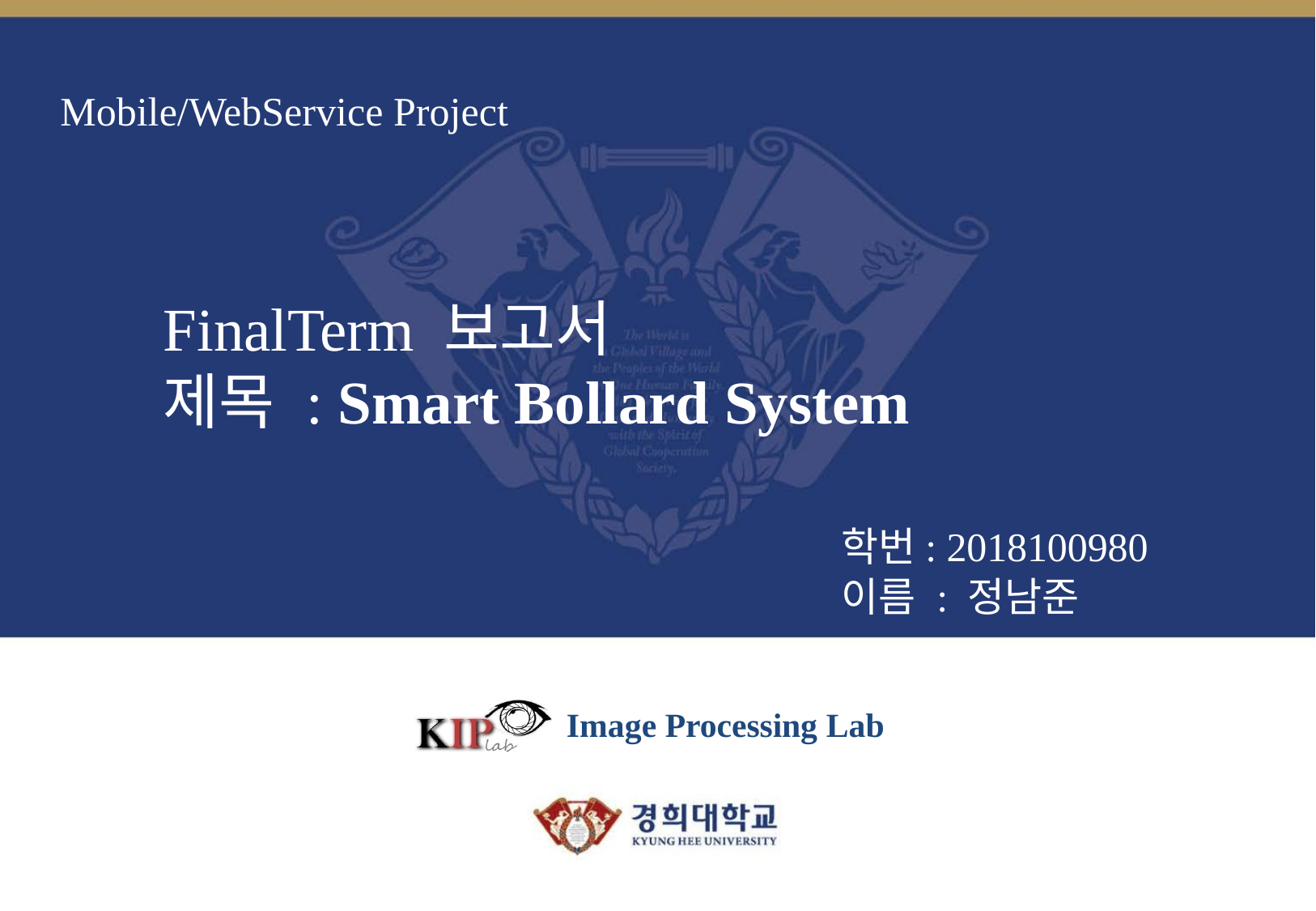

# Mobile/WebService Project
FinalTerm 보고서
제목 : Smart Bollard System
학번: 2018100980
이름 : 정남준

Image Processing Lab